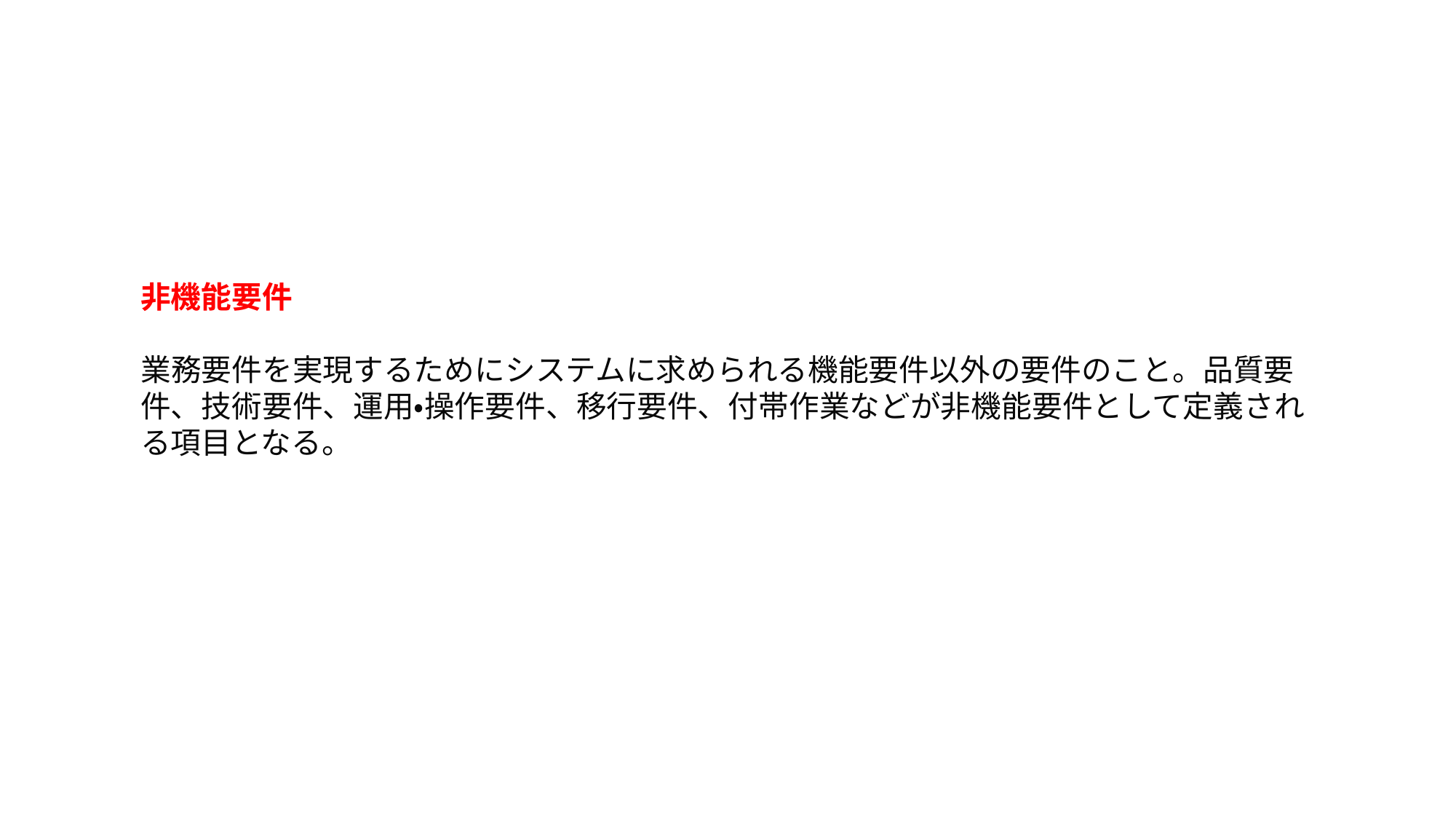

非機能要件

業務要件を実現するためにシステムに求められる機能要件以外の要件のこと。品質要件、技術要件、運用・操作要件、移行要件、付帯作業などが非機能要件として定義される項目となる。